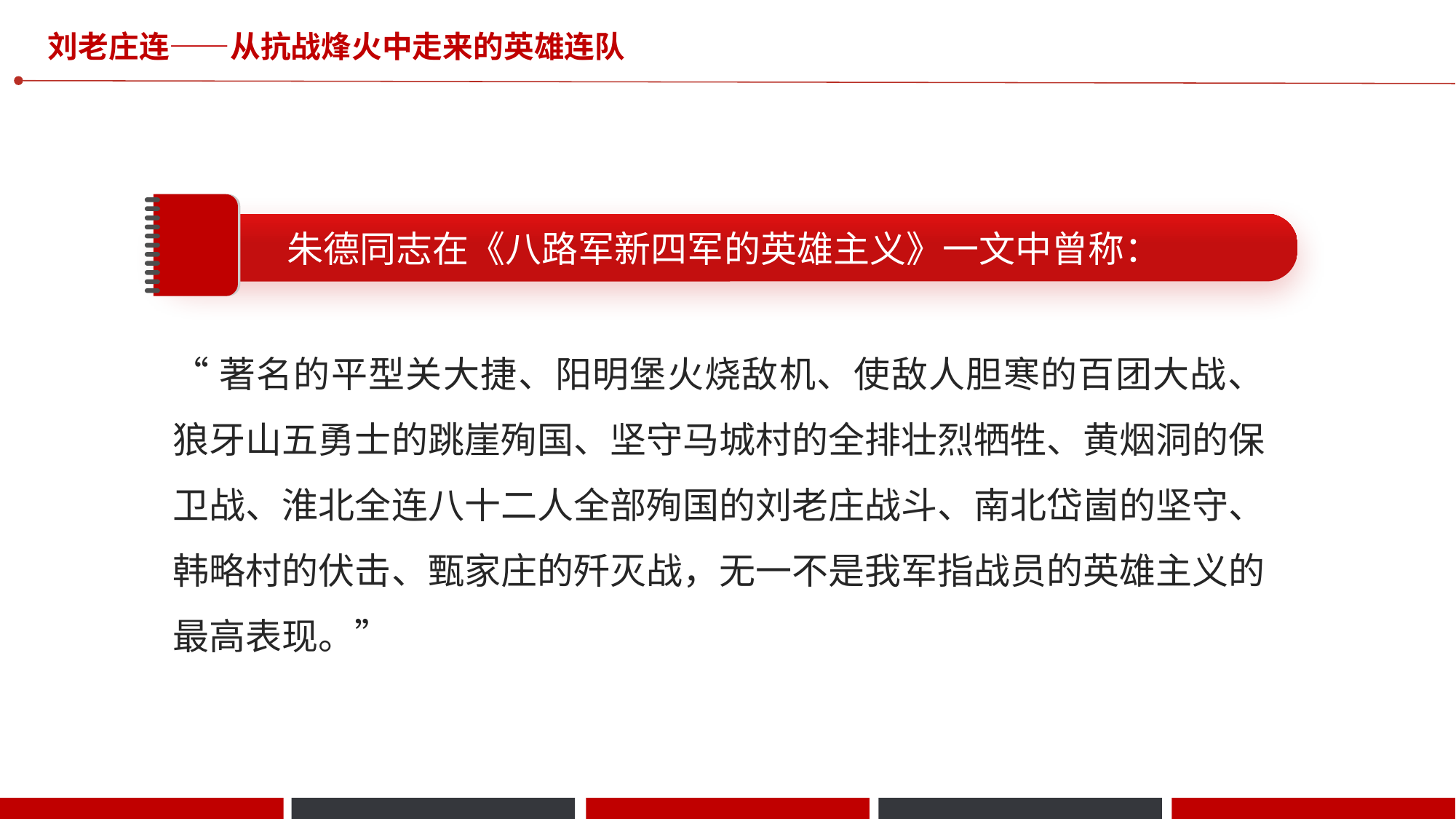

朱德同志在《八路军新四军的英雄主义》一文中曾称：
“著名的平型关大捷、阳明堡火烧敌机、使敌人胆寒的百团大战、狼牙山五勇士的跳崖殉国、坚守马城村的全排壮烈牺牲、黄烟洞的保卫战、淮北全连八十二人全部殉国的刘老庄战斗、南北岱崮的坚守、韩略村的伏击、甄家庄的歼灭战，无一不是我军指战员的英雄主义的最高表现。”